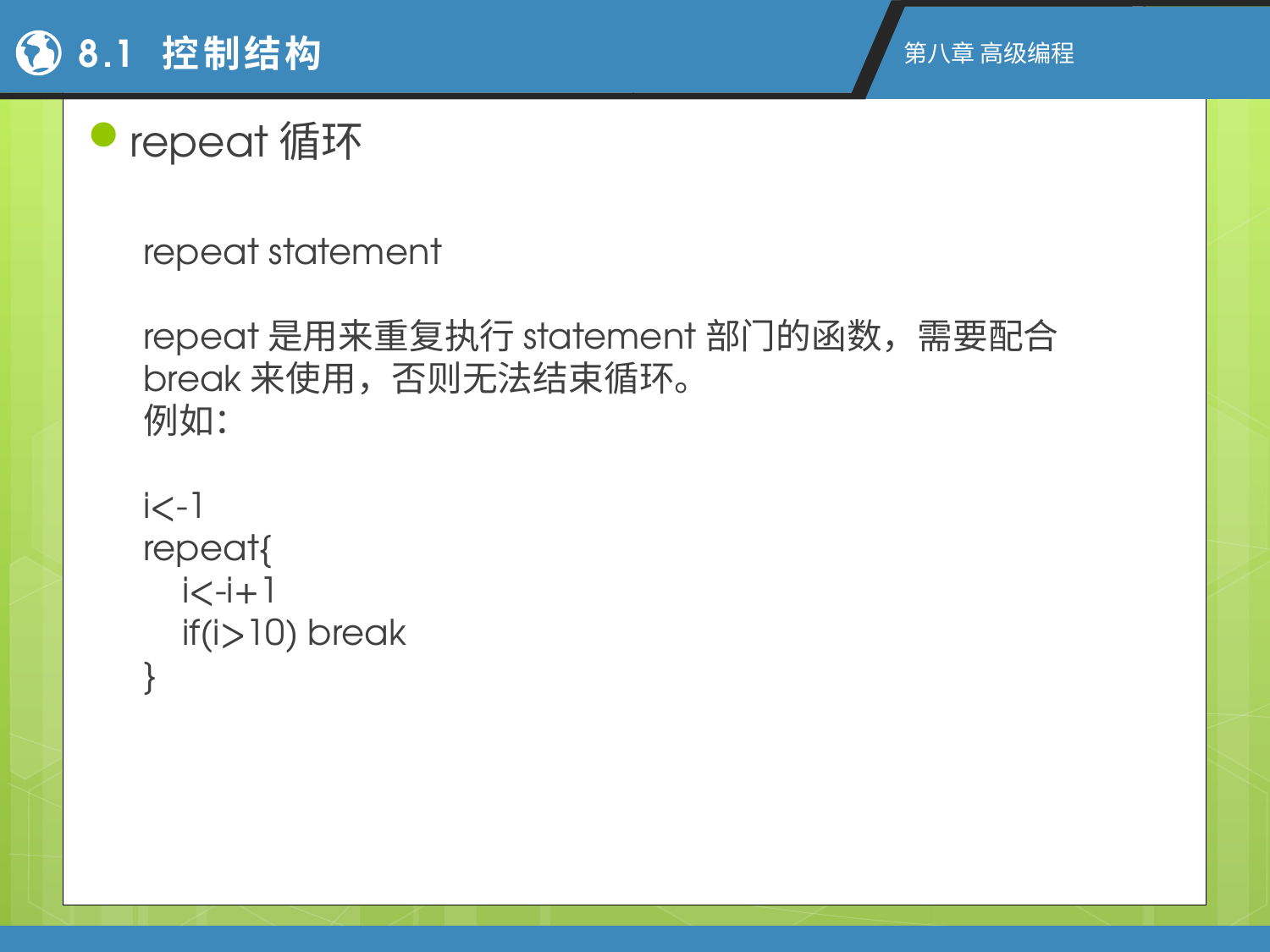

8.1 控制结构

第八章 高级编程
repeat循环
repeat statement

repeat是用来重复执行statement部门的函数，需要配合break来使用，否则无法结束循环。
例如：

i<-1
repeat{
    i<-i+1
    if(i>10) break
}